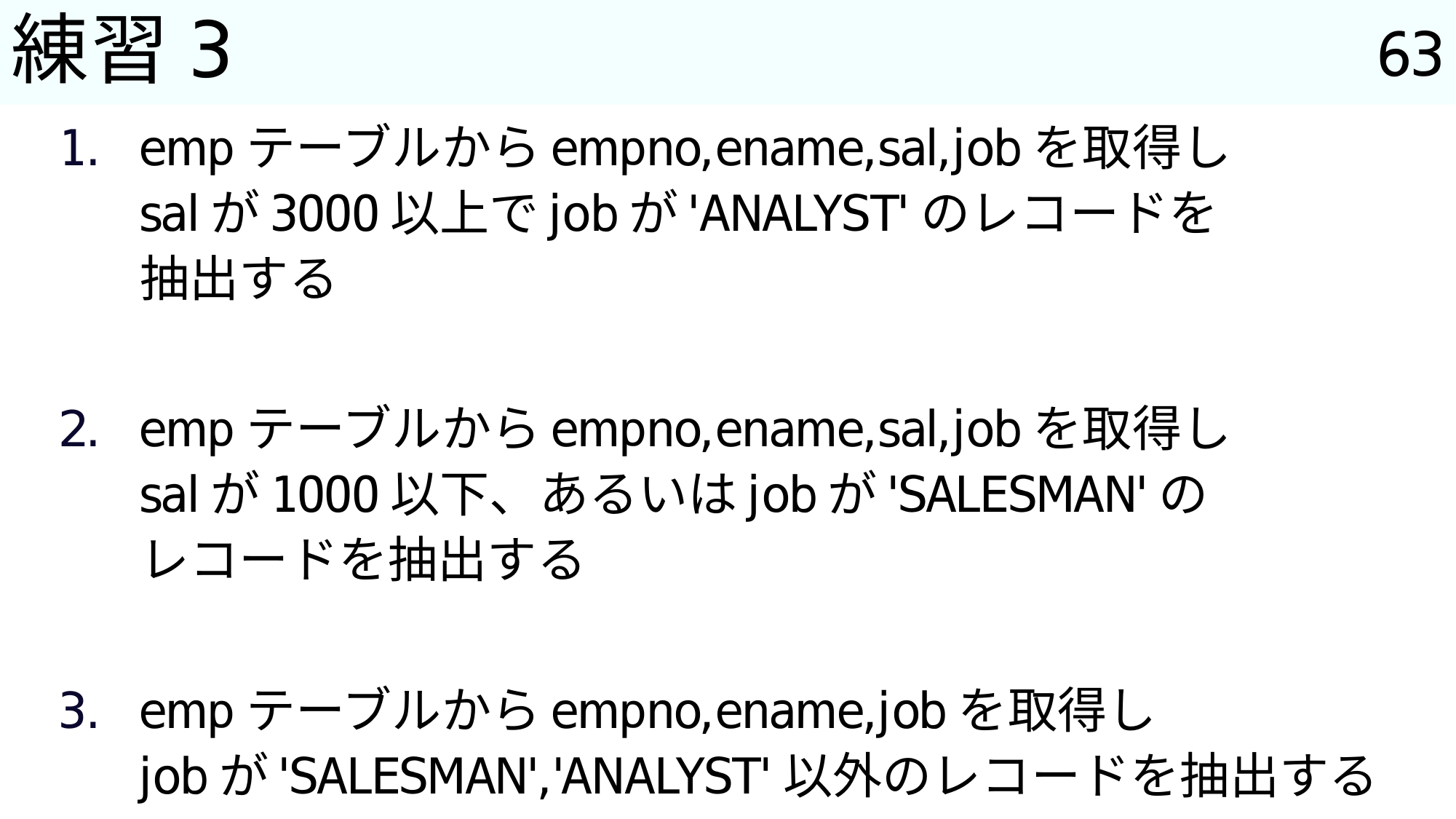

63
# 練習3
empテーブルからempno,ename,sal,jobを取得し
salが3000以上でjobが'ANALYST'のレコードを
抽出する

empテーブルからempno,ename,sal,jobを取得し
salが1000以下、あるいはjobが'SALESMAN'の
レコードを抽出する

empテーブルからempno,ename,jobを取得し
jobが'SALESMAN','ANALYST'以外のレコードを抽出する